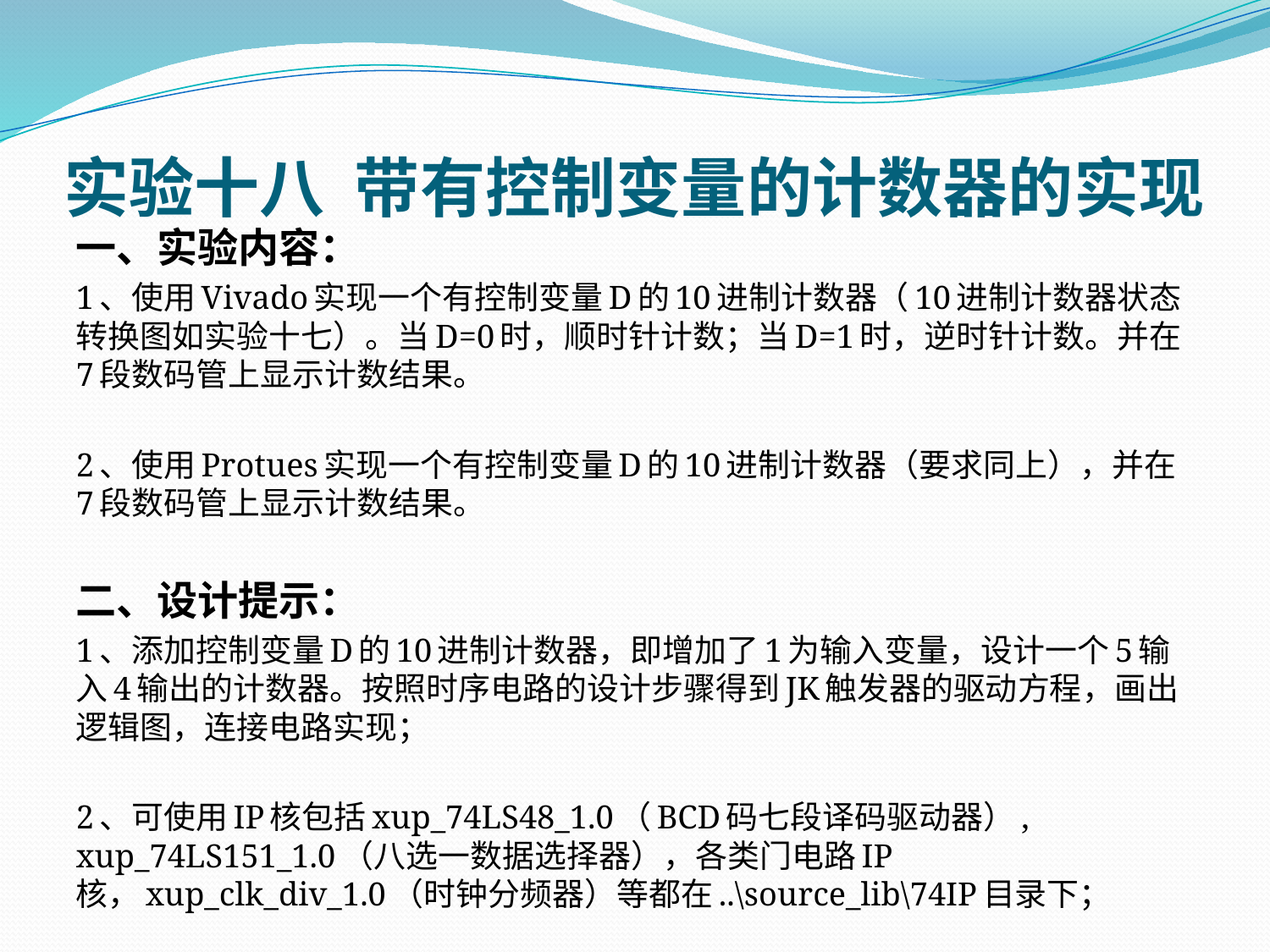

# 实验十八  带有控制变量的计数器的实现
一、实验内容：
1、使用Vivado实现一个有控制变量D的10进制计数器（10进制计数器状态转换图如实验十七）。当D=0时，顺时针计数；当D=1时，逆时针计数。并在7段数码管上显示计数结果。

2、使用Protues实现一个有控制变量D的10进制计数器（要求同上），并在7段数码管上显示计数结果。

二、设计提示：
1、添加控制变量D的10进制计数器，即增加了1为输入变量，设计一个5输入4输出的计数器。按照时序电路的设计步骤得到JK触发器的驱动方程，画出逻辑图，连接电路实现；

2、可使用IP核包括xup_74LS48_1.0（BCD码七段译码驱动器）, xup_74LS151_1.0（八选一数据选择器），各类门电路IP核，xup_clk_div_1.0（时钟分频器）等都在..\source_lib\74IP目录下；